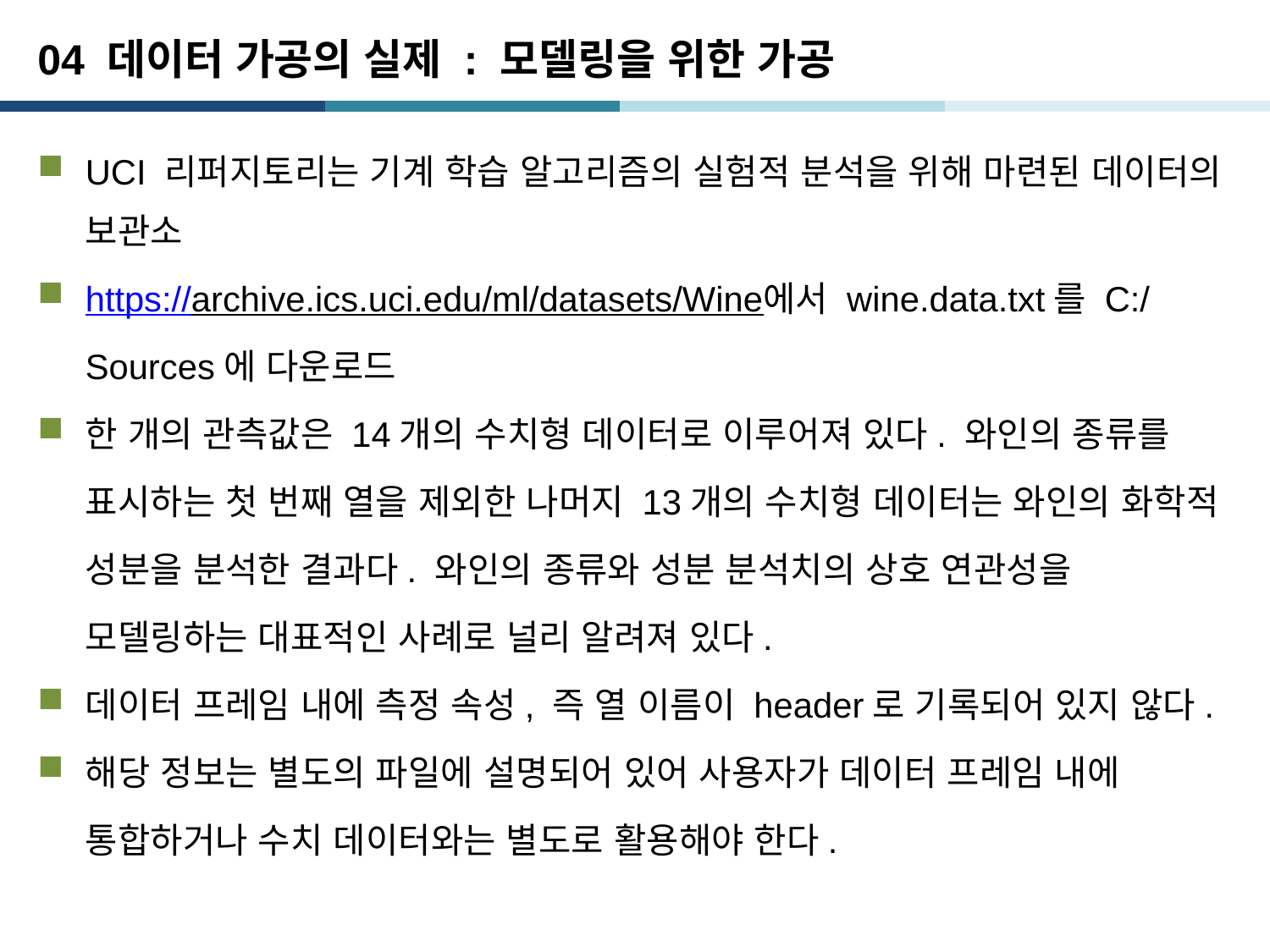

# 04 데이터 가공의 실제 : 모델링을 위한 가공
UCI 리퍼지토리는 기계 학습 알고리즘의 실험적 분석을 위해 마련된 데이터의 보관소
https://archive.ics.uci.edu/ml/datasets/Wine에서 wine.data.txt를 C:/Sources에 다운로드
한 개의 관측값은 14개의 수치형 데이터로 이루어져 있다. 와인의 종류를 표시하는 첫 번째 열을 제외한 나머지 13개의 수치형 데이터는 와인의 화학적 성분을 분석한 결과다. 와인의 종류와 성분 분석치의 상호 연관성을 모델링하는 대표적인 사례로 널리 알려져 있다.
데이터 프레임 내에 측정 속성, 즉 열 이름이 header로 기록되어 있지 않다.
해당 정보는 별도의 파일에 설명되어 있어 사용자가 데이터 프레임 내에 통합하거나 수치 데이터와는 별도로 활용해야 한다.